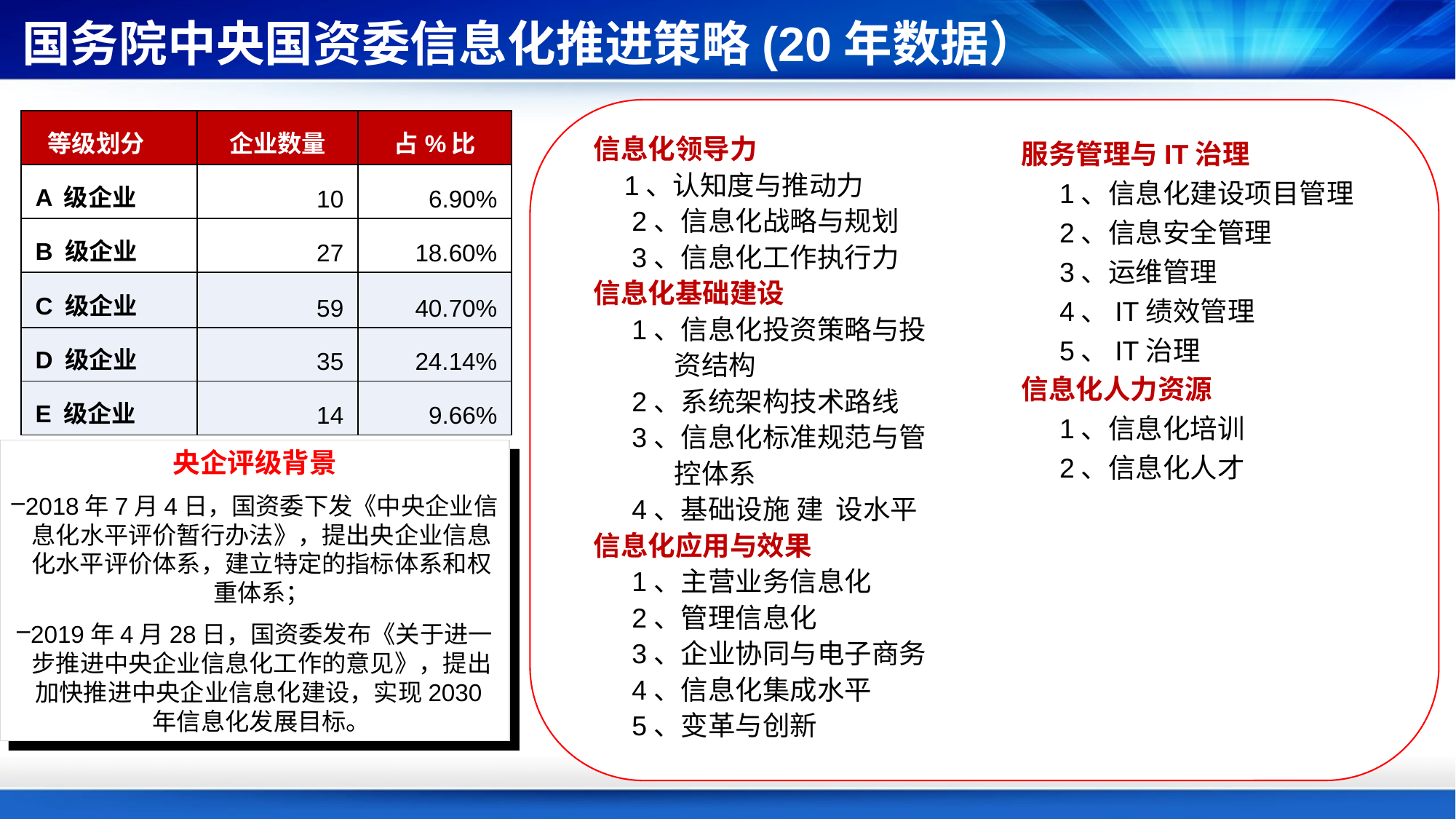

国务院中央国资委信息化推进策略(20年数据）

服务管理与IT治理
     1、信息化建设项目管理
     2、信息安全管理
     3、运维管理
     4、IT绩效管理
     5、IT治理
信息化人力资源
     1、信息化培训
     2、信息化人才

| 等级划分 | 企业数量 | 占%比 |
| --- | --- | --- |
| A 级企业 | 10 | 6.90% |
| B 级企业 | 27 | 18.60% |
| C 级企业 | 59 | 40.70% |
| D 级企业 | 35 | 24.14% |
| E 级企业 | 14 | 9.66% |
信息化领导力
    1、认知度与推动力
     2、信息化战略与规划
     3、信息化工作执行力
信息化基础建设
     1、信息化投资策略与投
            资结构
     2、系统架构技术路线
     3、信息化标准规范与管
            控体系
     4、基础设施 建  设水平
信息化应用与效果
     1、主营业务信息化
     2、管理信息化
     3、企业协同与电子商务
     4、信息化集成水平
     5、变革与创新

央企评级背景
2018年7月4日，国资委下发《中央企业信息化水平评价暂行办法》，提出央企业信息化水平评价体系，建立特定的指标体系和权重体系；
2019年4月28日，国资委发布《关于进一步推进中央企业信息化工作的意见》，提出加快推进中央企业信息化建设，实现2030年信息化发展目标。